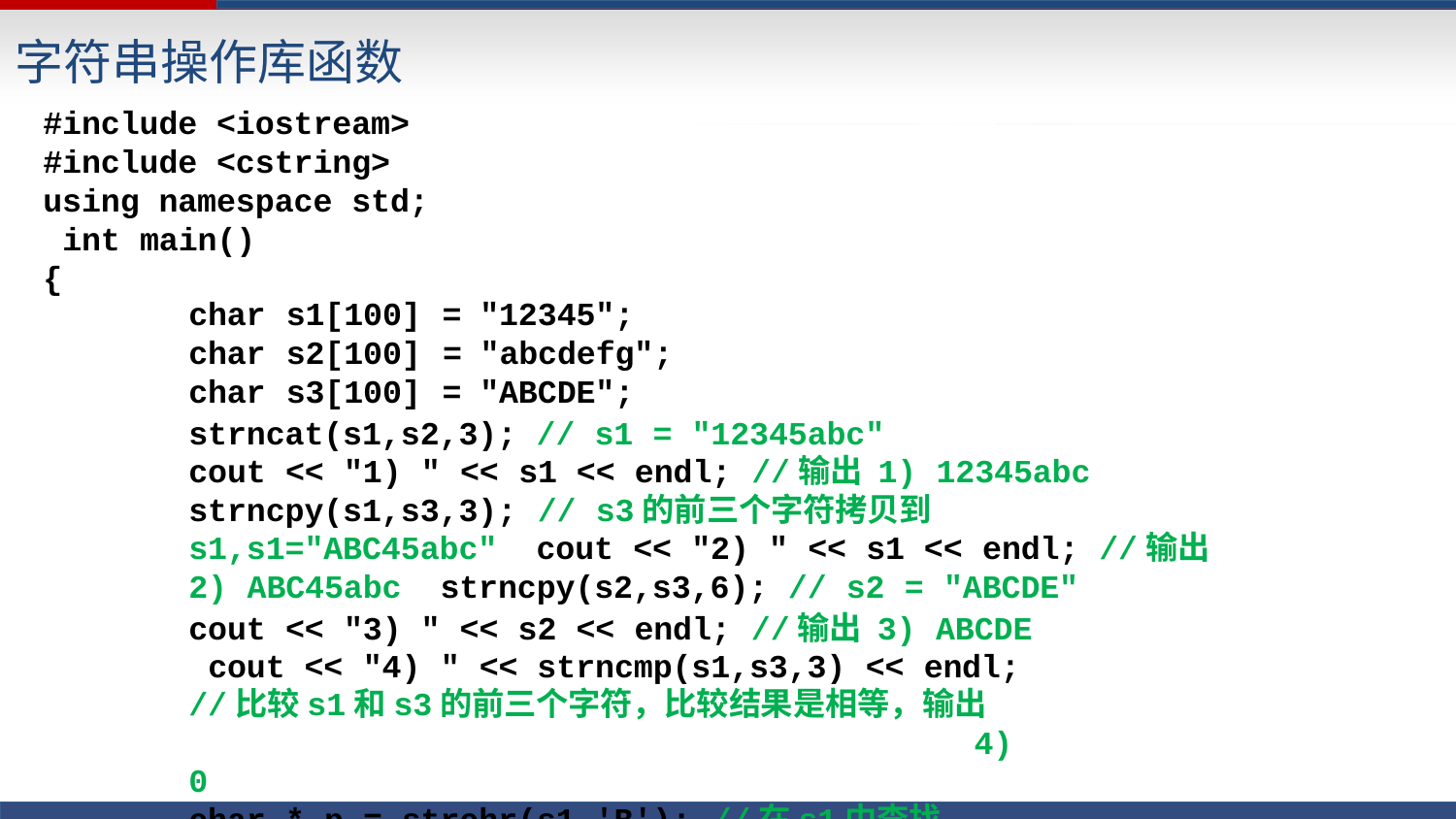

# 字符串操作库函数
#include <iostream>  #include <cstring>  using namespace std;  int main()
{
| char | s1[100] | = | "12345"; |
| --- | --- | --- | --- |
| char | s2[100] | = | "abcdefg"; |
| char | s3[100] | = | "ABCDE"; |
strncat(s1,s2,3); // s1 = "12345abc"
cout << "1) " << s1 << endl; //输出 1) 12345abc  strncpy(s1,s3,3); // s3的前三个字符拷贝到s1,s1="ABC45abc"  cout << "2) " << s1 << endl; //输出 2) ABC45abc  strncpy(s2,s3,6); // s2 = "ABCDE"
cout << "3) " << s2 << endl; //输出 3) ABCDE  cout << "4) " << strncmp(s1,s3,3) << endl;
//比较s1和s3的前三个字符，比较结果是相等，输出	4) 0
char * p = strchr(s1,'B'); //在s1中查找 'B'第一次出现的位置
16